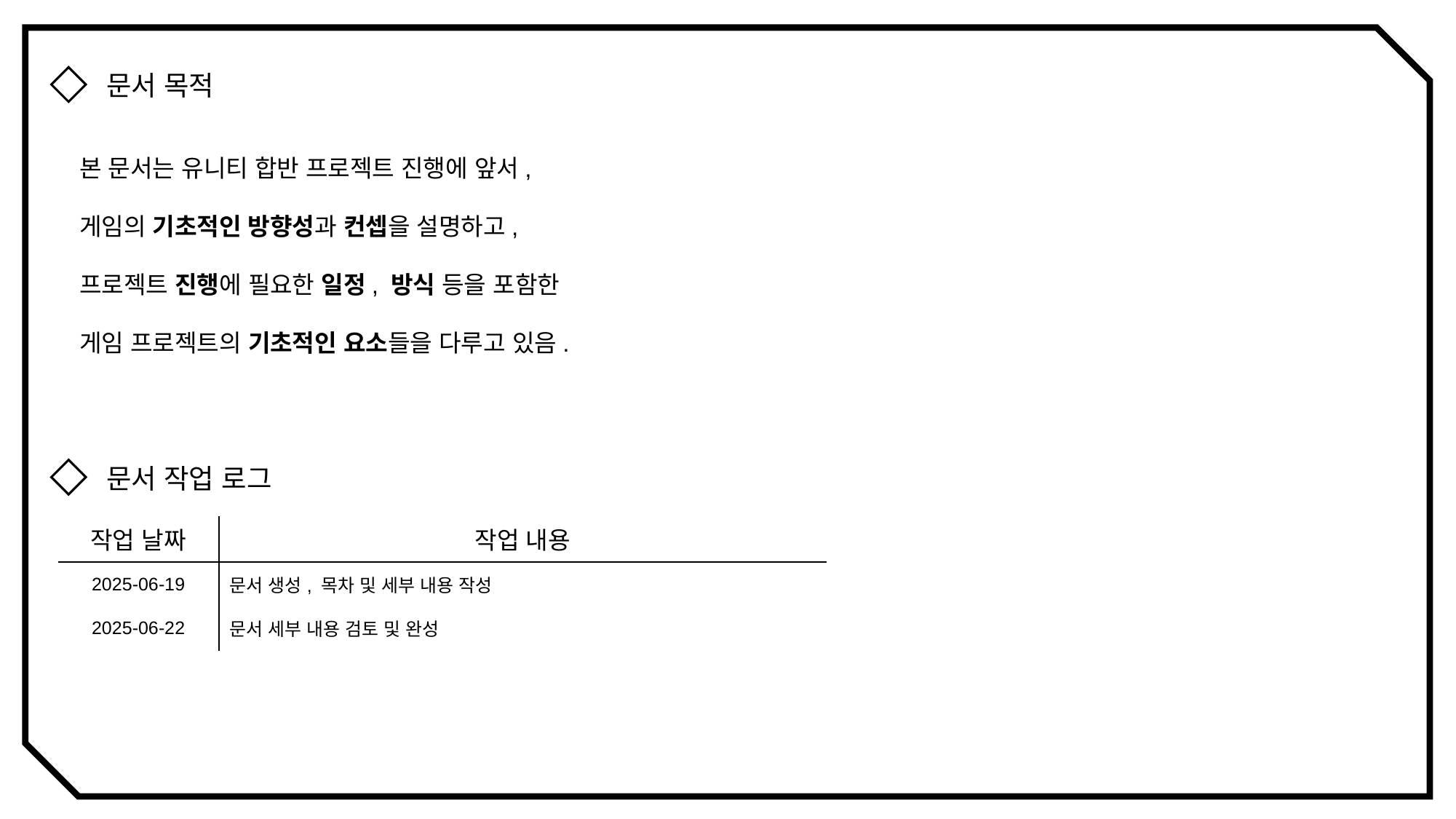

문서 목적

본 문서는 유니티 합반 프로젝트 진행에 앞서,
게임의 기초적인 방향성과 컨셉을 설명하고,
프로젝트 진행에 필요한 일정, 방식 등을 포함한
게임 프로젝트의 기초적인 요소들을 다루고 있음.
문서 작업 로그

| 작업 날짜 | 작업 내용 |
| --- | --- |
| 2025-06-19 | 문서 생성, 목차 및 세부 내용 작성 |
| 2025-06-22 | 문서 세부 내용 검토 및 완성 |